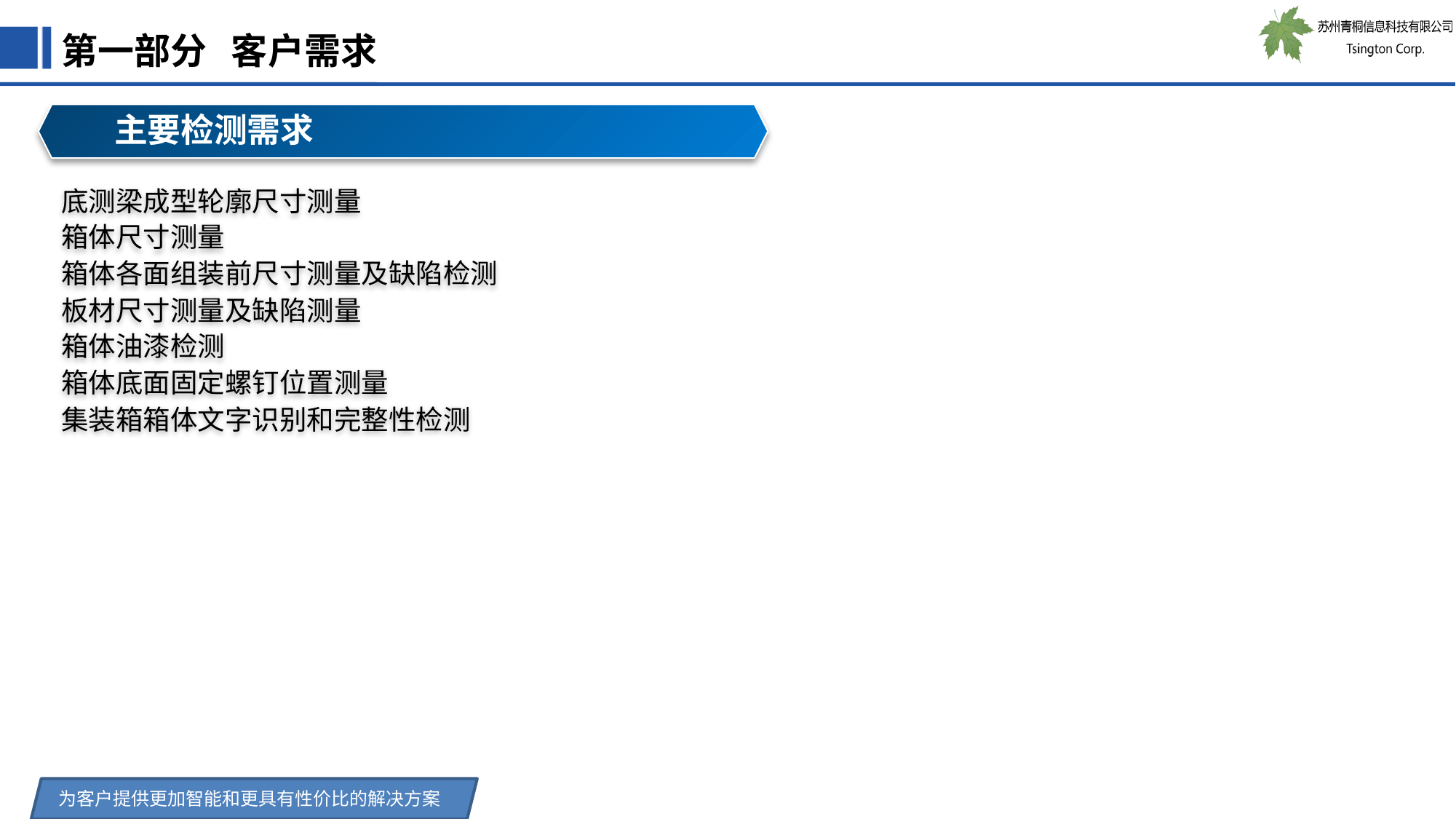

第一部分   客户需求
主要检测需求
底测梁成型轮廓尺寸测量
箱体尺寸测量
箱体各面组装前尺寸测量及缺陷检测
板材尺寸测量及缺陷测量
箱体油漆检测
箱体底面固定螺钉位置测量
集装箱箱体文字识别和完整性检测